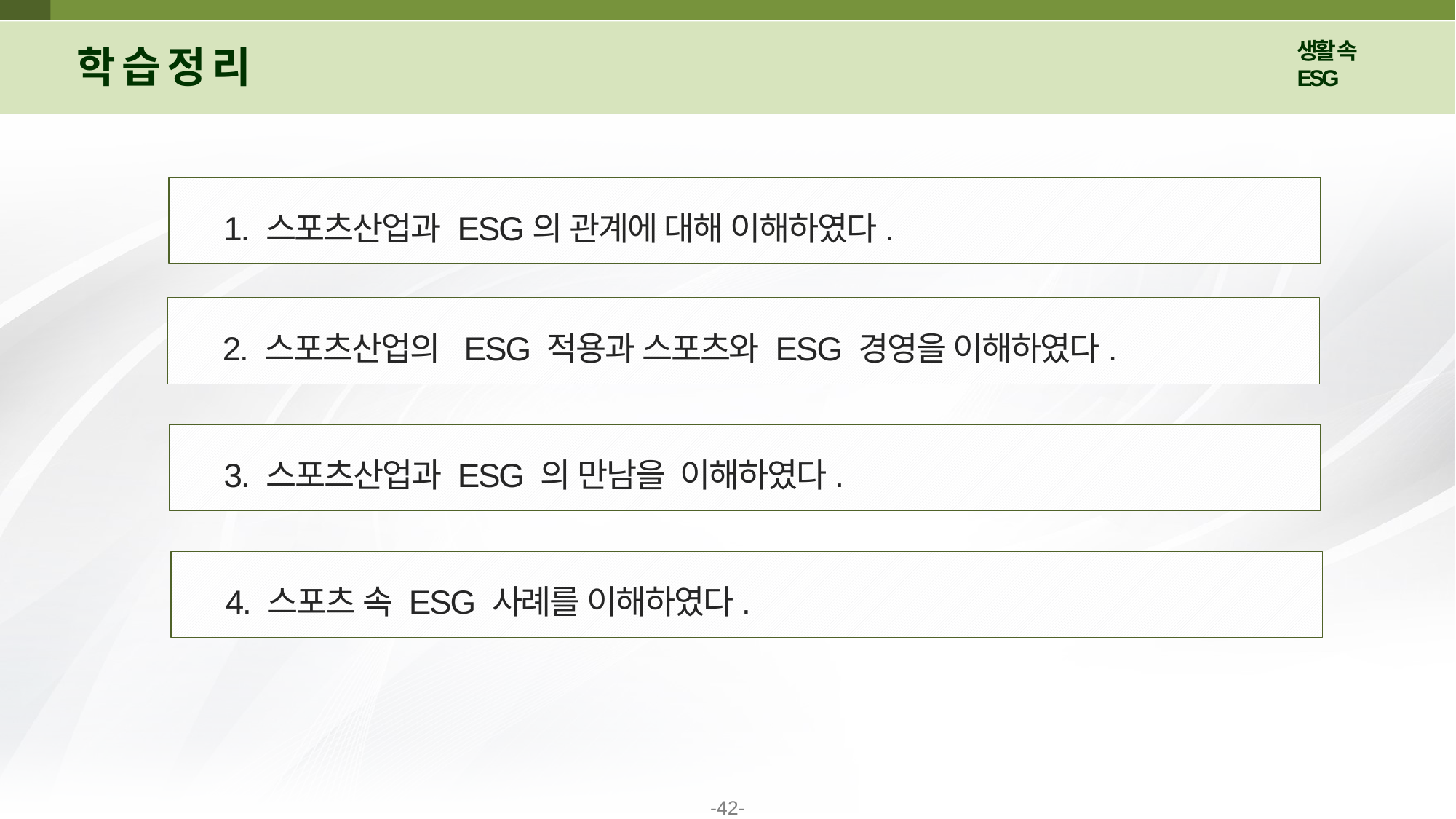

학 습 정 리

  1. 스포츠산업과 ESG의 관계에 대해 이해하였다.

  2. 스포츠산업의  ESG 적용과 스포츠와 ESG 경영을 이해하였다.

  3. 스포츠산업과 ESG 의 만남을  이해하였다.

  4. 스포츠 속 ESG 사례를 이해하였다.